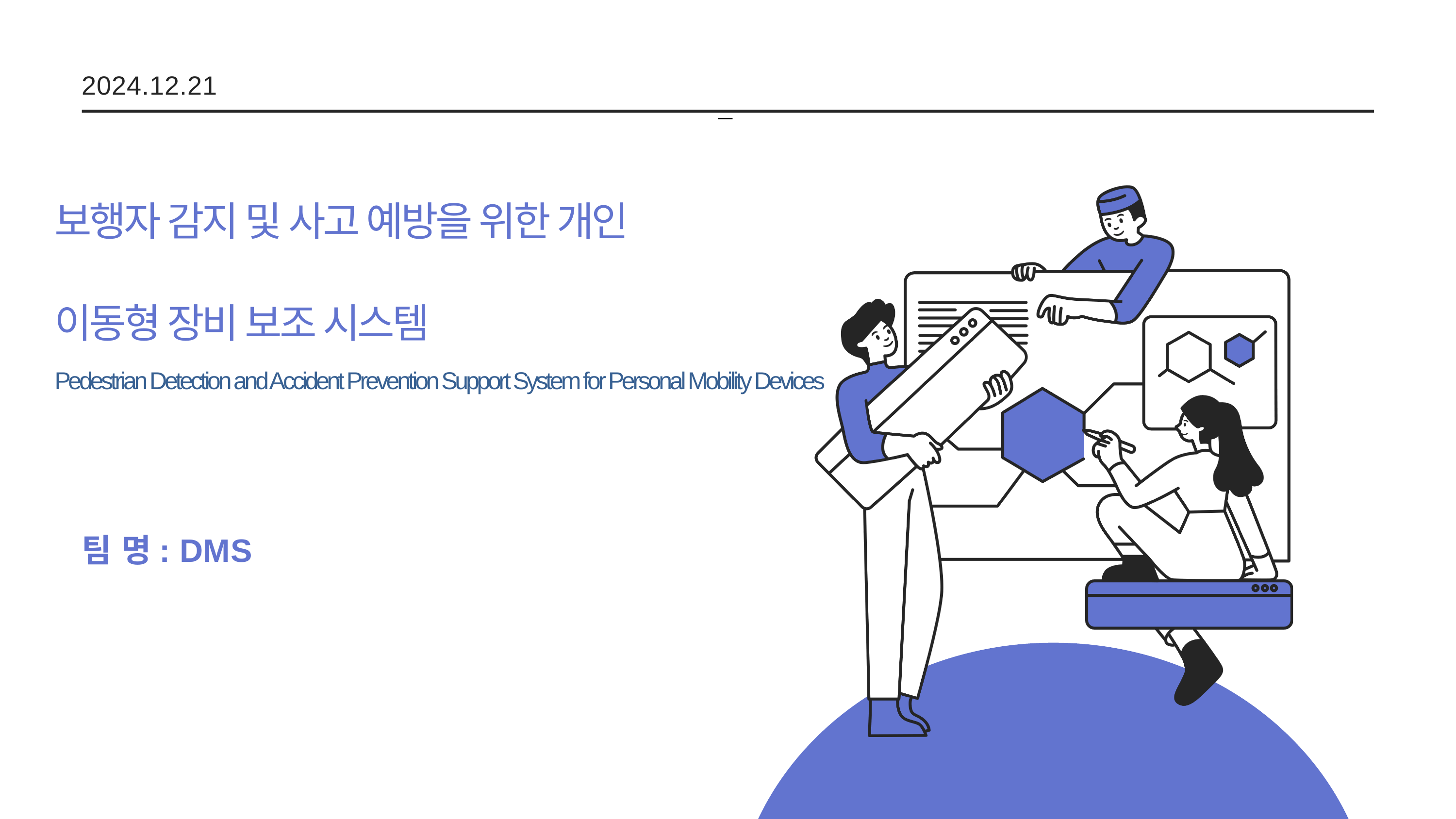

2024.12.21
ㅡ
보행자 감지 및 사고 예방을 위한 개인 이동형 장비 보조 시스템

Pedestrian Detection and Accident Prevention Support System for Personal Mobility Devices
팀 명: DMS